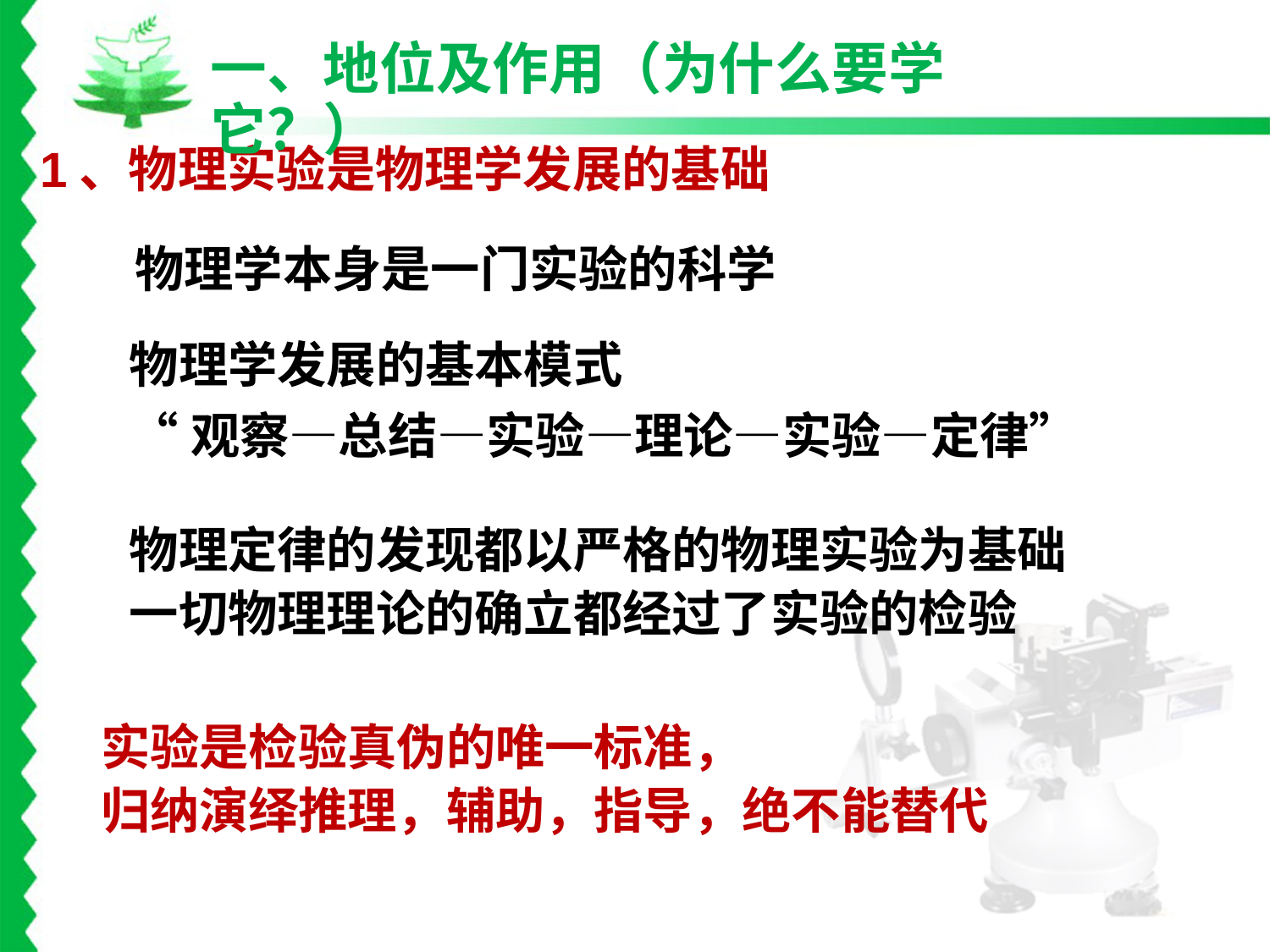

一、地位及作用（为什么要学它？）
  1、物理实验是物理学发展的基础
物理学本身是一门实验的科学
物理学发展的基本模式
“观察—总结—实验—理论—实验—定律”
物理定律的发现都以严格的物理实验为基础
一切物理理论的确立都经过了实验的检验
实验是检验真伪的唯一标准，
归纳演绎推理，辅助，指导，绝不能替代